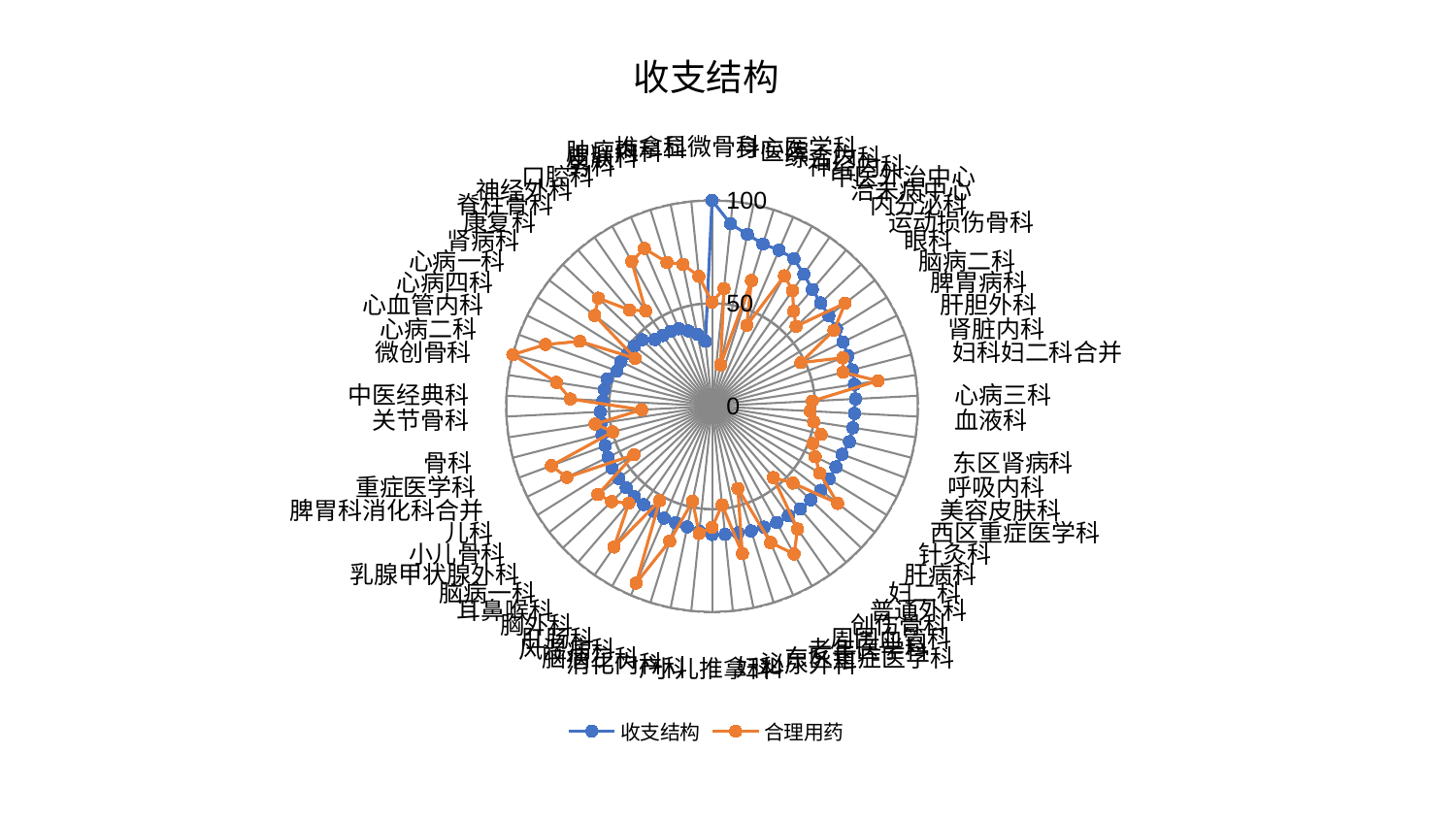

### Chart: 收支结构

| Category | 收支结构 | 合理用药 |
|---|---|---|
| 显微骨科 | 100.0 | 50.483134731749324 |
| 身心医学科 | 89.04071275067695 | 57.42423981627283 |
| 医院 | 85.23960594047163 | 20.50322879598319 |
| 综合内科 | 82.60736028301628 | 63.97965441267774 |
| 神经内科 | 82.50658570630259 | 42.744125218755606 |
| 中医外治中心 | 81.95772027032227 | 72.46948234292904 |
| 治未病中心 | 78.06618226390778 | 68.37849127025083 |
| 内分泌科 | 74.76655992100592 | 60.89119727820544 |
| 运动损伤骨科 | 72.85504866433321 | 56.33762751786892 |
| 眼科 | 71.75127443105278 | 81.74261995596814 |
| 脑病二科 | 71.27177839492617 | 69.78996334290954 |
| 脾胃病科 | 70.85819690810936 | 48.06276042119566 |
| 肝胆外科 | 70.43379805771607 | 67.72336249259514 |
| 肾脏内科 | 70.39914892950556 | 65.7352084097145 |
| 妇科妇二科合并 | 69.94952733310623 | 81.49957516874146 |
| 心病三科 | 69.81881483192981 | 48.75514245260421 |
| 血液科 | 69.27813164073612 | 47.67595919623017 |
| 东区肾病科 | 69.16915837622352 | 49.918664524462905 |
| 呼吸内科 | 68.95915656631885 | 54.70418394253265 |
| 美容皮肤科 | 67.37414739469834 | 52.2371475318418 |
| 西区重症医学科 | 67.02198168640376 | 55.78513883751342 |
| 针灸科 | 66.99383791347651 | 61.67286146442394 |
| 肝病科 | 66.75519813655687 | 77.18010188030875 |
| 妇二科 | 66.05870964290185 | 54.23902626437738 |
| 普通外科 | 65.75739567229171 | 45.70123081320136 |
| 创伤骨科 | 64.8690669502647 | 72.73617565320754 |
| 周围血管科 | 64.68914552886673 | 82.1243323536282 |
| 老年医学科 | 63.9715754476313 | 72.12645992867417 |
| 东区重症医学科 | 63.5157012656142 | 41.881396877625896 |
| 泌尿外科 | 62.838872733103706 | 73.15766096273913 |
| 妇科 | 62.60511066464087 | 48.246497235987086 |
| 小儿推拿科 | 62.35985698179022 | 58.95578729521334 |
| 产科 | 61.12237408443456 | 62.16233583205823 |
| 消化内科 | 59.90324983692183 | 47.15980607508671 |
| 脑病三科 | 59.2612420200778 | 68.73209546572186 |
| 风湿病科 | 59.1862116248995 | 93.53818853037417 |
| 肛肠科 | 58.37937565599917 | 52.482809704256724 |
| 胸外科 | 58.19764731757373 | 83.39445335795452 |
| 耳鼻喉科 | 57.96176997362245 | 62.13339274576541 |
| 脑病一科 | 57.4982594411533 | 67.31898980718057 |
| 乳腺甲状腺外科 | 57.32031995574737 | 70.09644188079943 |
| 小儿骨科 | 57.15237435024652 | 44.68053101135186 |
| 儿科 | 56.326098513938014 | 78.58384318543494 |
| 脾胃科消化科合并 | 55.2851035080978 | 83.24247478764082 |
| 重症医学科 | 55.210158322105706 | 49.799128769173166 |
| 骨科 | 54.45195812233643 | 57.478434843174284 |
| 关节骨科 | 54.35842430242985 | 34.236327905385835 |
| 中医经典科 | 53.17096189891153 | 68.92213853477615 |
| 微创骨科 | 53.05827391269104 | 76.45522595158026 |
| 心病二科 | 52.75932361492173 | 100.0 |
| 心血管内科 | 49.30788401589847 | 86.26295643809767 |
| 心病四科 | 49.29891523765014 | 71.56044919307904 |
| 心病一科 | 48.31845774644422 | 44.00647207478053 |
| 肾病科 | 47.79780391726713 | 72.0793859919874 |
| 康复科 | 46.841285577497636 | 76.23713055160565 |
| 脊柱骨科 | 42.653276990177716 | 61.53942112661423 |
| 神经外科 | 41.81119385579093 | 56.48768211138221 |
| 口腔科 | 41.55176195037345 | 80.45842009575651 |
| 男科 | 40.97464065220491 | 83.41273241893731 |
| 皮肤科 | 38.36187841015871 | 73.18370016343876 |
| 肿瘤内科 | 35.6649941062646 | 70.37099756886428 |
| 推拿科 | 31.702777928633918 | 63.39870367437566 |
63